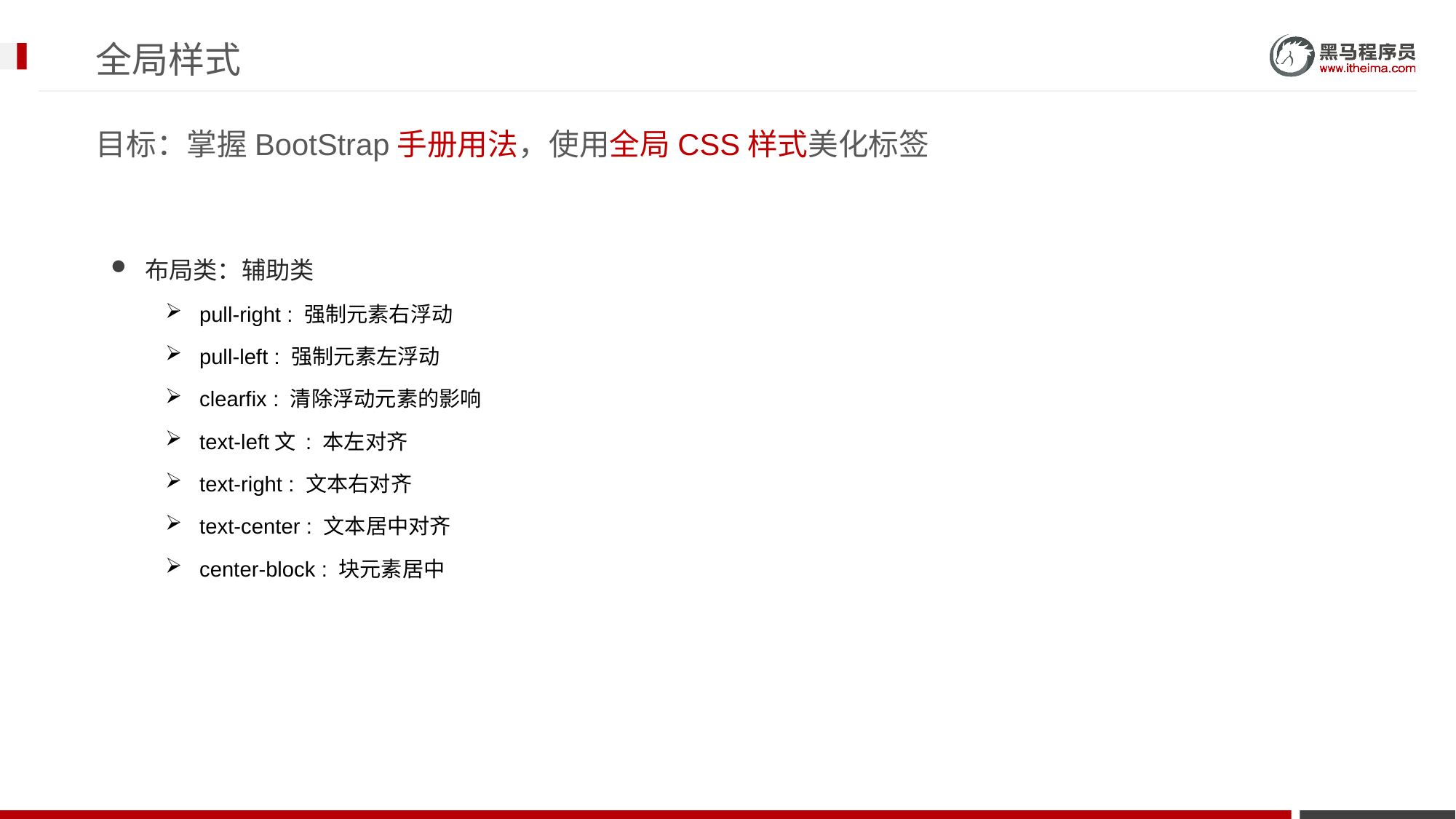

# 全局样式
目标：掌握BootStrap手册用法，使用全局CSS样式美化标签
布局类：辅助类
pull-right : 强制元素右浮动
pull-left : 强制元素左浮动
clearfix : 清除浮动元素的影响
text-left文 : 本左对齐
text-right : 文本右对齐
text-center : 文本居中对齐
center-block : 块元素居中